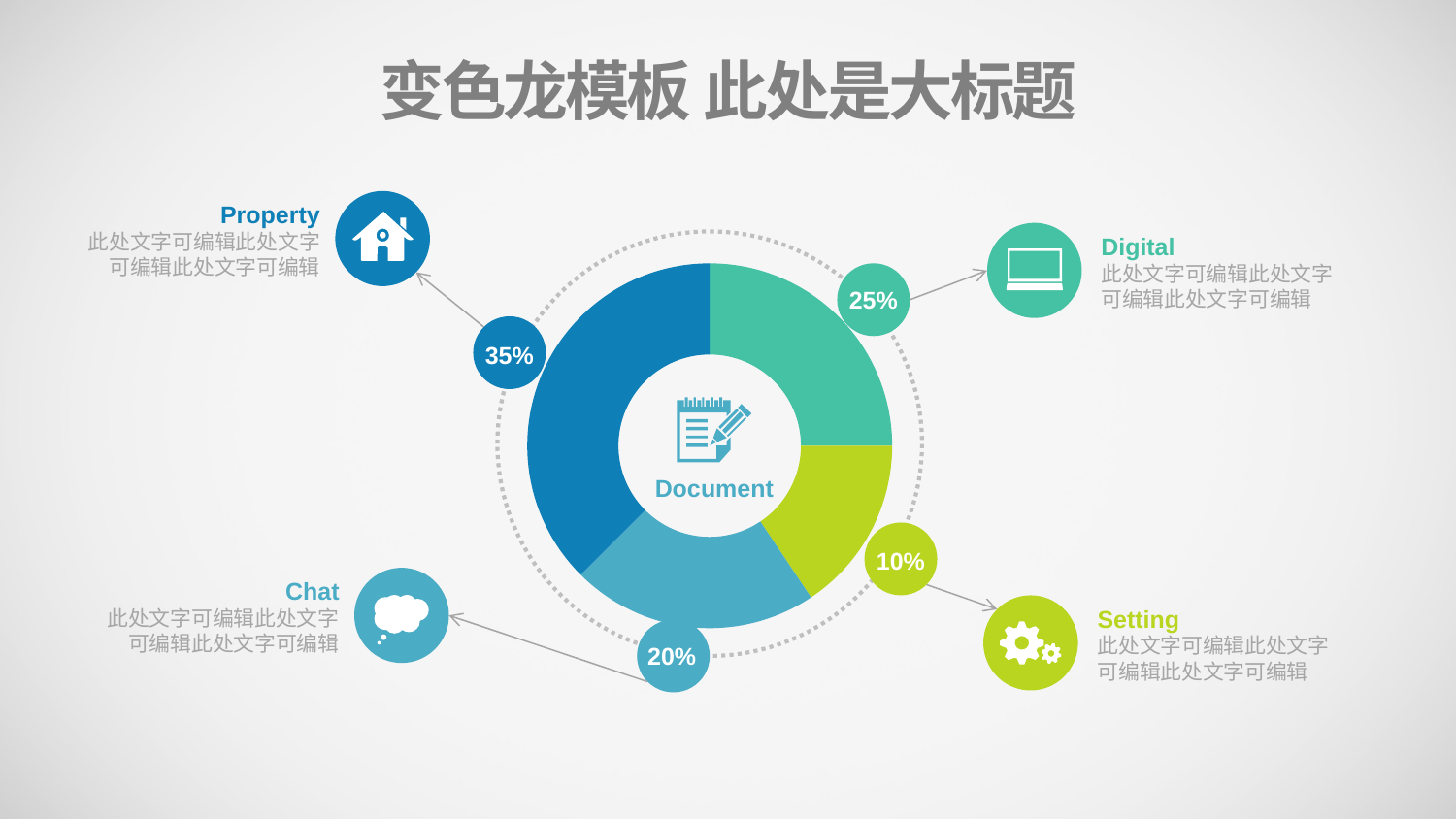

变色龙模板 此处是大标题
Property
此处文字可编辑此处文字可编辑此处文字可编辑

Digital
此处文字可编辑此处文字可编辑此处文字可编辑

### Chart

| Category | Sales |
|---|---|
| 1st Qtr | 8.0 |
| 2nd Qtr | 5.0 |
| 3rd Qtr | 7.0 |
| 4th Qtr | 12.0 |
25%

35%

Document

10%
Chat
此处文字可编辑此处文字可编辑此处文字可编辑

Setting
此处文字可编辑此处文字可编辑此处文字可编辑

20%